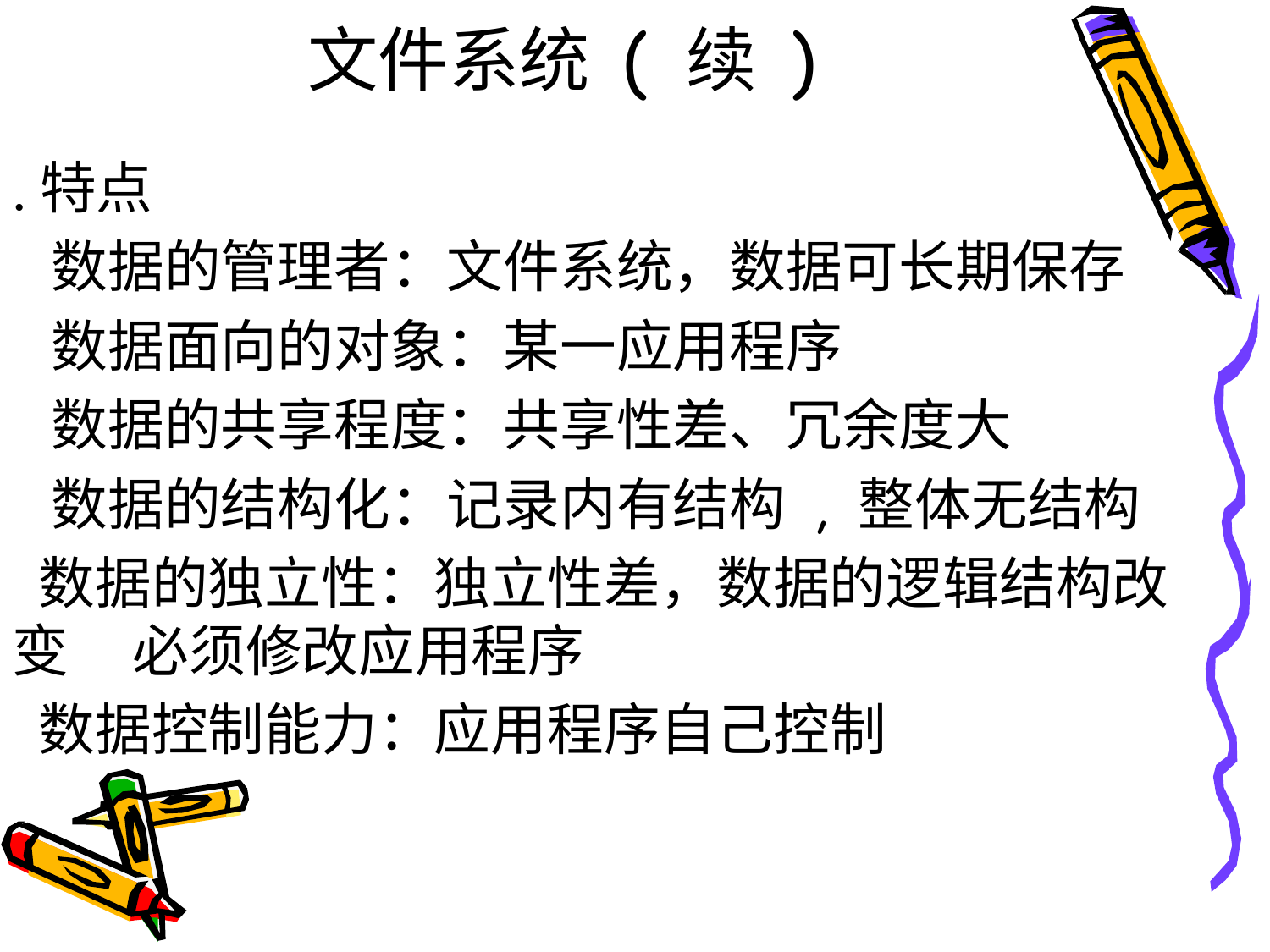

# 文件系统 ( 续 )
.特点
  数据的管理者：文件系统，数据可长期保存
  数据面向的对象：某一应用程序
  数据的共享程度：共享性差、冗余度大
  数据的结构化：记录内有结构 , 整体无结构
 数据的独立性：独立性差，数据的逻辑结构改变     必须修改应用程序
 数据控制能力：应用程序自己控制